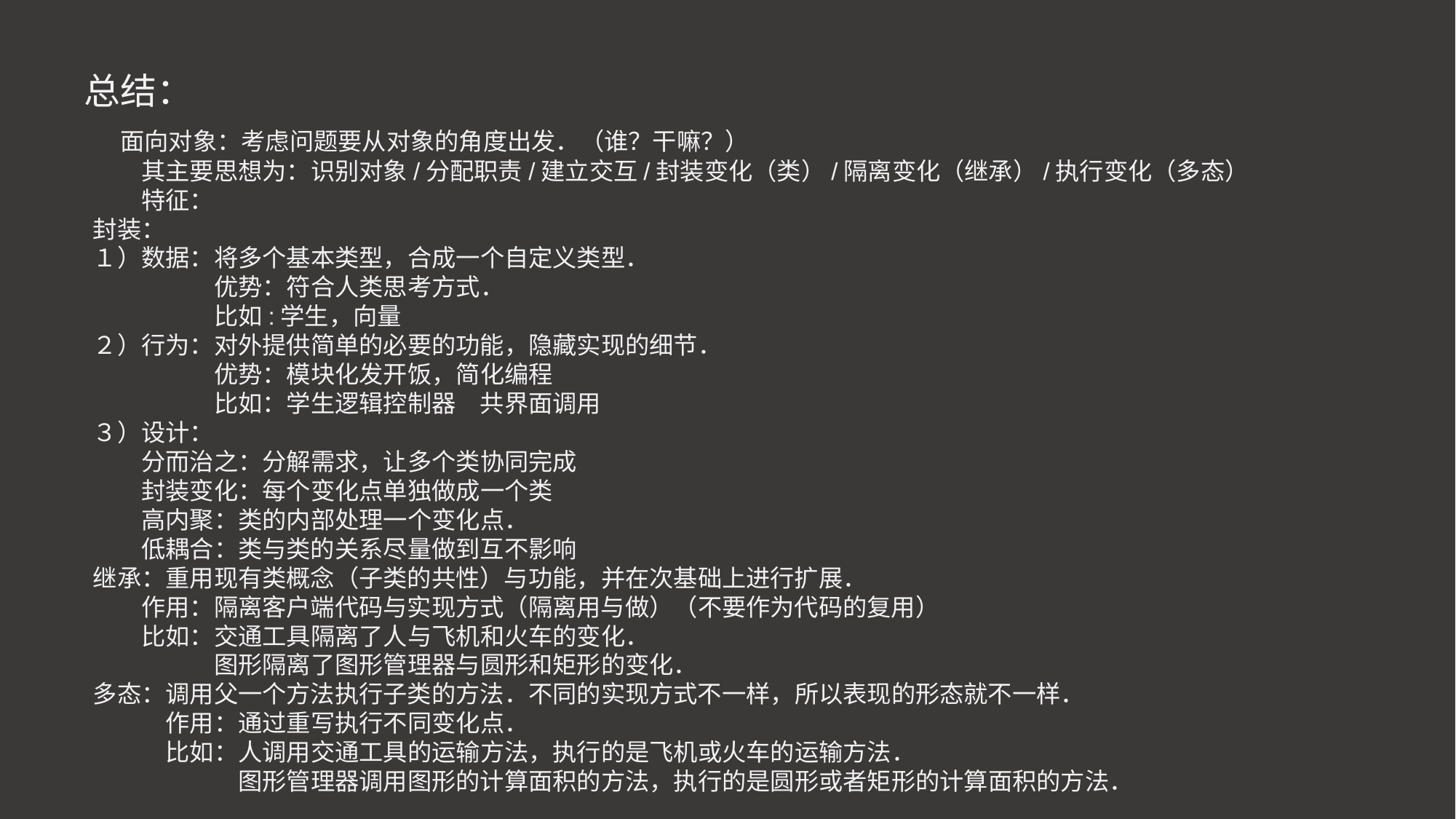

总结：
　面向对象：考虑问题要从对象的角度出发．（谁？干嘛？）
　　其主要思想为：识别对象/分配职责/建立交互/封装变化（类）/隔离变化（继承）/执行变化（多态）
　　特征：
封装：
１）数据：将多个基本类型，合成一个自定义类型．
　　　　　优势：符合人类思考方式．
　　　　　比如:学生，向量
２）行为：对外提供简单的必要的功能，隐藏实现的细节．
　　　　　优势：模块化发开饭，简化编程
　　　　　比如：学生逻辑控制器　共界面调用
３）设计：
　　分而治之：分解需求，让多个类协同完成
　　封装变化：每个变化点单独做成一个类
　　高内聚：类的内部处理一个变化点．
　　低耦合：类与类的关系尽量做到互不影响
继承：重用现有类概念（子类的共性）与功能，并在次基础上进行扩展．
　　作用：隔离客户端代码与实现方式（隔离用与做）（不要作为代码的复用）
　　比如：交通工具隔离了人与飞机和火车的变化．
　　　　　图形隔离了图形管理器与圆形和矩形的变化．
多态：调用父一个方法执行子类的方法．不同的实现方式不一样，所以表现的形态就不一样．
　　　作用：通过重写执行不同变化点．
　　　比如：人调用交通工具的运输方法，执行的是飞机或火车的运输方法．
　　　　　　图形管理器调用图形的计算面积的方法，执行的是圆形或者矩形的计算面积的方法．